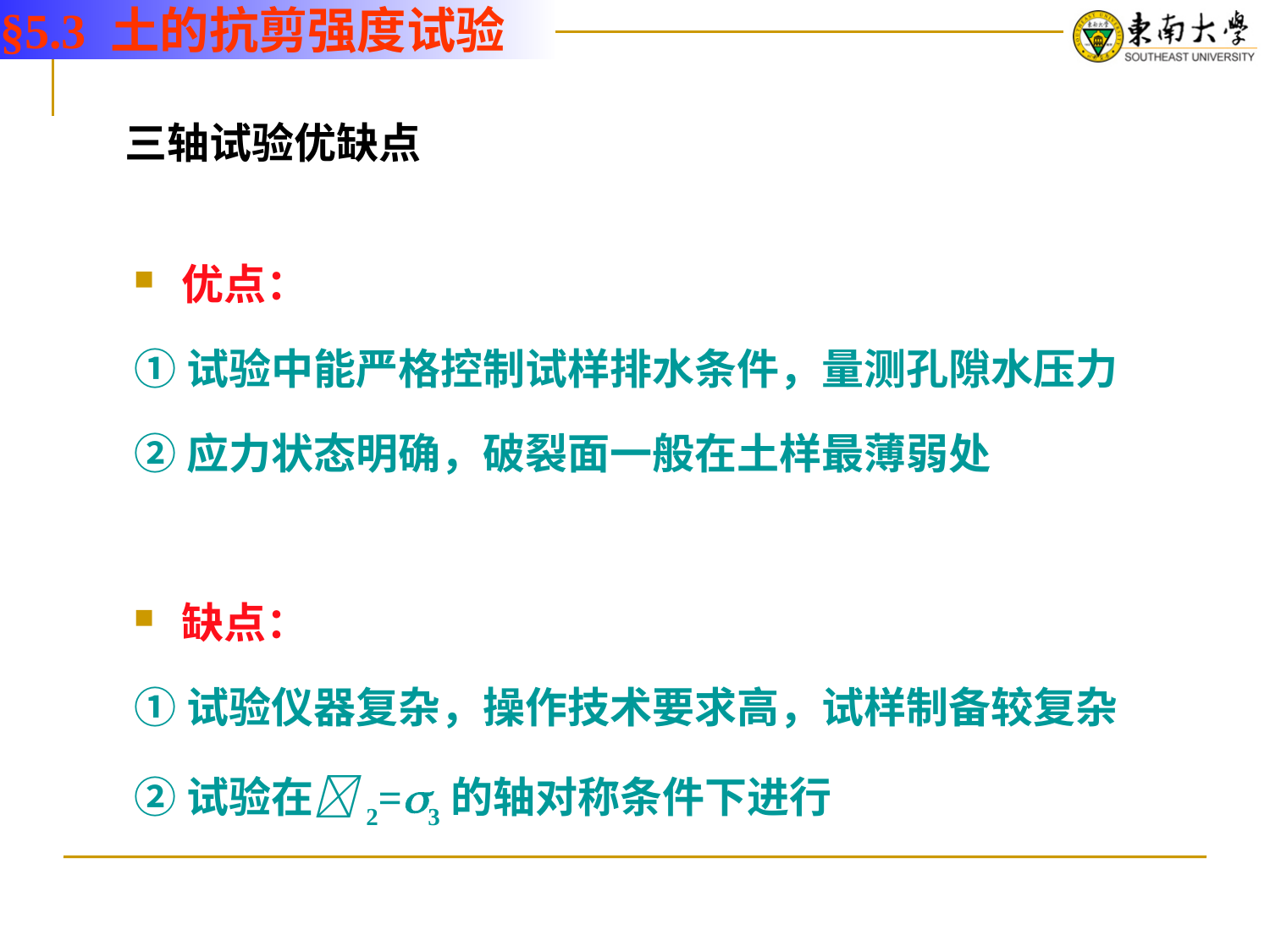

§5.3 土的抗剪强度试验
# 三轴试验优缺点
优点：
①试验中能严格控制试样排水条件，量测孔隙水压力
②应力状态明确，破裂面一般在土样最薄弱处

缺点：
①试验仪器复杂，操作技术要求高，试样制备较复杂
②试验在σ2=σ3的轴对称条件下进行